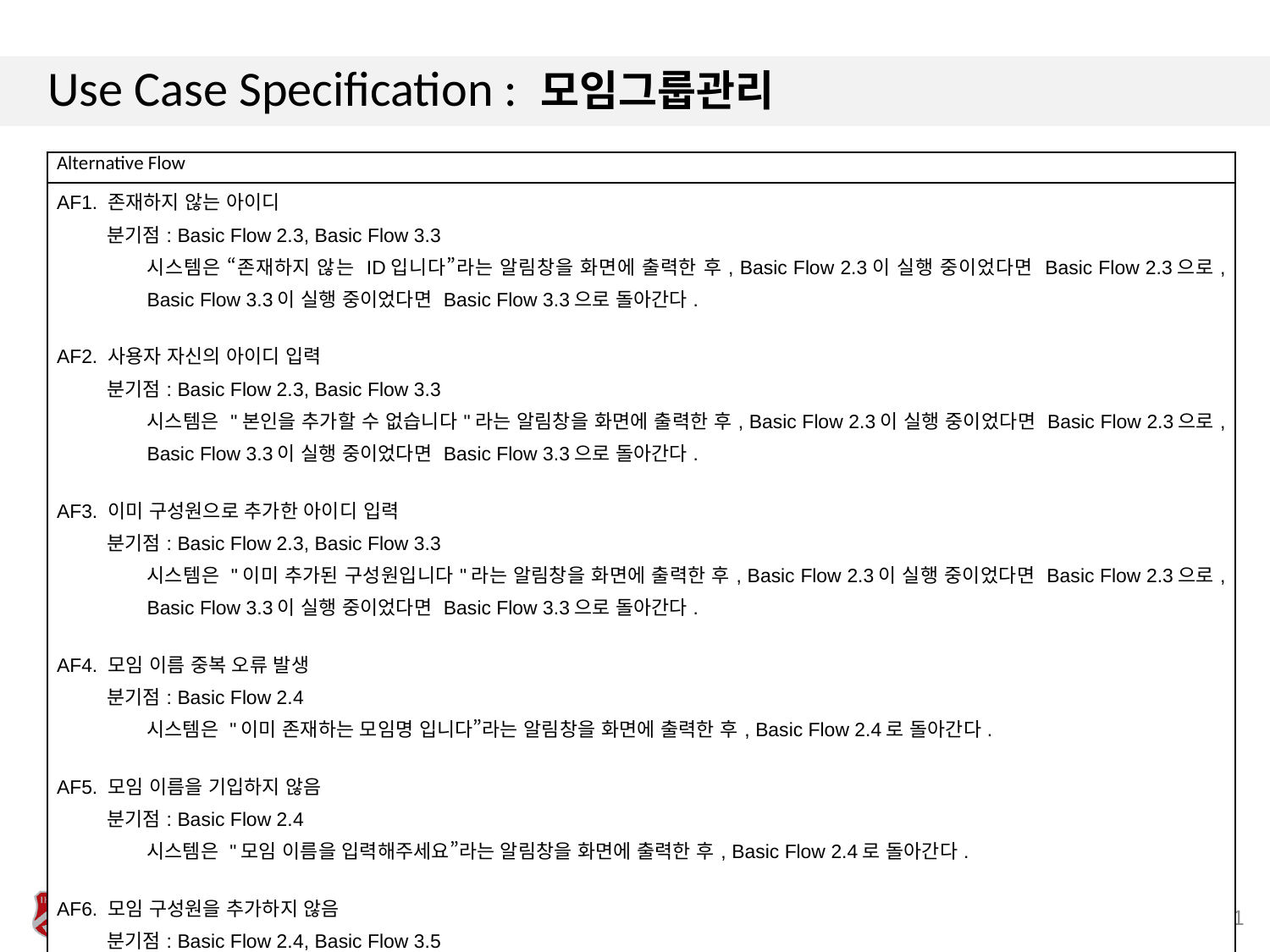

# Use Case Specification : 모임그룹관리
| Alternative Flow |
| --- |
| AF1. 존재하지 않는 아이디 분기점: Basic Flow 2.3, Basic Flow 3.3 시스템은 “존재하지 않는 ID입니다”라는 알림창을 화면에 출력한 후, Basic Flow 2.3이 실행 중이었다면 Basic Flow 2.3으로, Basic Flow 3.3이 실행 중이었다면 Basic Flow 3.3으로 돌아간다. AF2. 사용자 자신의 아이디 입력 분기점: Basic Flow 2.3, Basic Flow 3.3 시스템은 "본인을 추가할 수 없습니다"라는 알림창을 화면에 출력한 후, Basic Flow 2.3이 실행 중이었다면 Basic Flow 2.3으로, Basic Flow 3.3이 실행 중이었다면 Basic Flow 3.3으로 돌아간다. AF3. 이미 구성원으로 추가한 아이디 입력 분기점: Basic Flow 2.3, Basic Flow 3.3 시스템은 "이미 추가된 구성원입니다"라는 알림창을 화면에 출력한 후, Basic Flow 2.3이 실행 중이었다면 Basic Flow 2.3으로, Basic Flow 3.3이 실행 중이었다면 Basic Flow 3.3으로 돌아간다. AF4. 모임 이름 중복 오류 발생 분기점: Basic Flow 2.4 시스템은 "이미 존재하는 모임명 입니다”라는 알림창을 화면에 출력한 후, Basic Flow 2.4로 돌아간다. AF5. 모임 이름을 기입하지 않음 분기점: Basic Flow 2.4 시스템은 "모임 이름을 입력해주세요”라는 알림창을 화면에 출력한 후, Basic Flow 2.4로 돌아간다. AF6. 모임 구성원을 추가하지 않음 분기점: Basic Flow 2.4, Basic Flow 3.5 시스템은 "모임 구성원을 추가해주세요“라는 알림창을 화면에 출력한 후, Basic Flow 2.4이 실행 중이었다면 Basic Flow 2.4로, Basic Flow 3.5가 실행 중이었다면 Basic Flow 3.5로 돌아간다. |
21